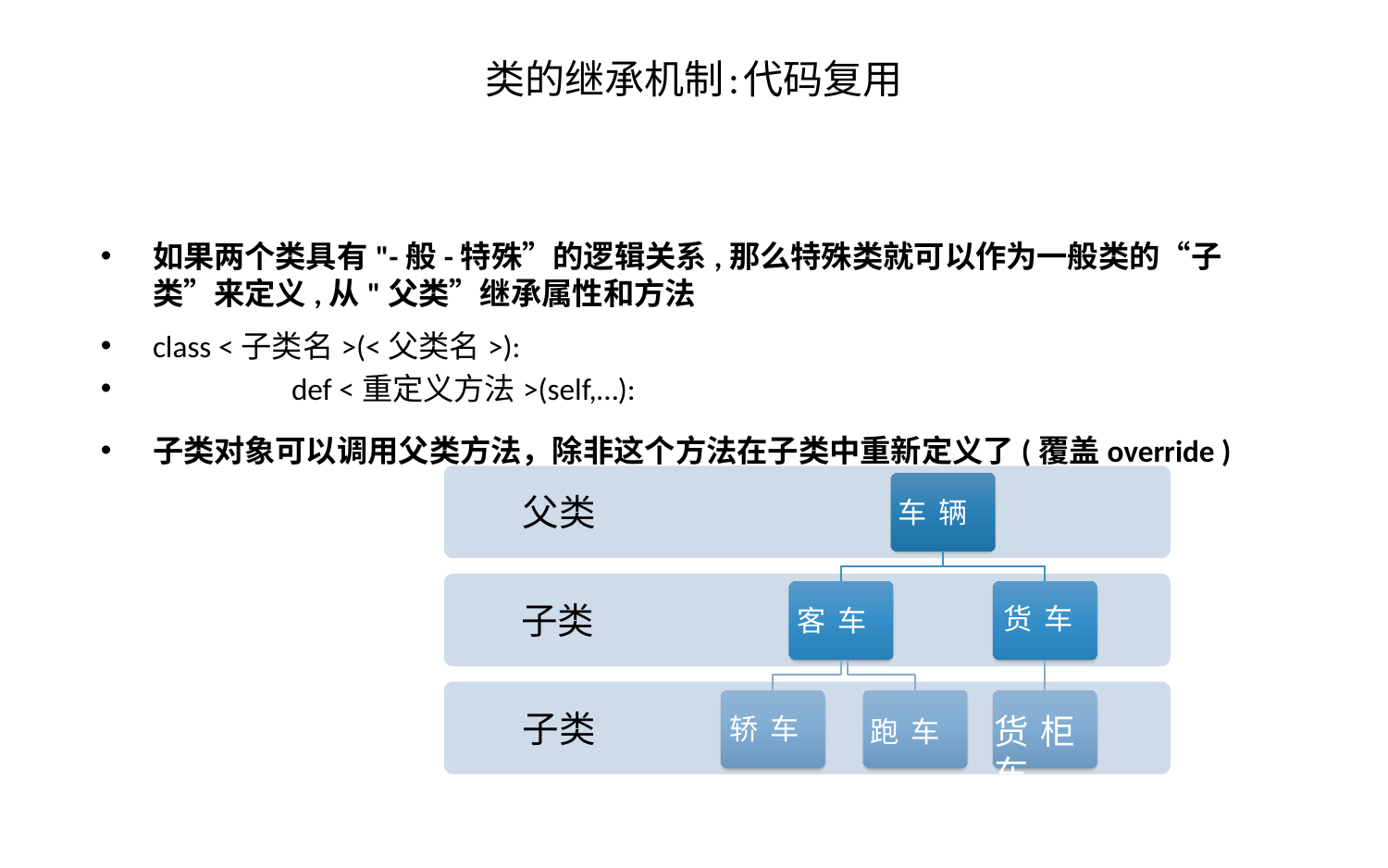

# 类的继承机制:代码复用
如果两个类具有"-般-特殊”的逻辑关系,那么特殊类就可以作为一般类的“子类”来定义,从"父类”继承属性和方法
class <子类名>(<父类名>):
	def <重定义方法>(self,…):
子类对象可以调用父类方法，除非这个方法在子类中重新定义了(覆盖override )

父类
车辆

子类

货车
客车

子类

货柜车
轿车
跑车